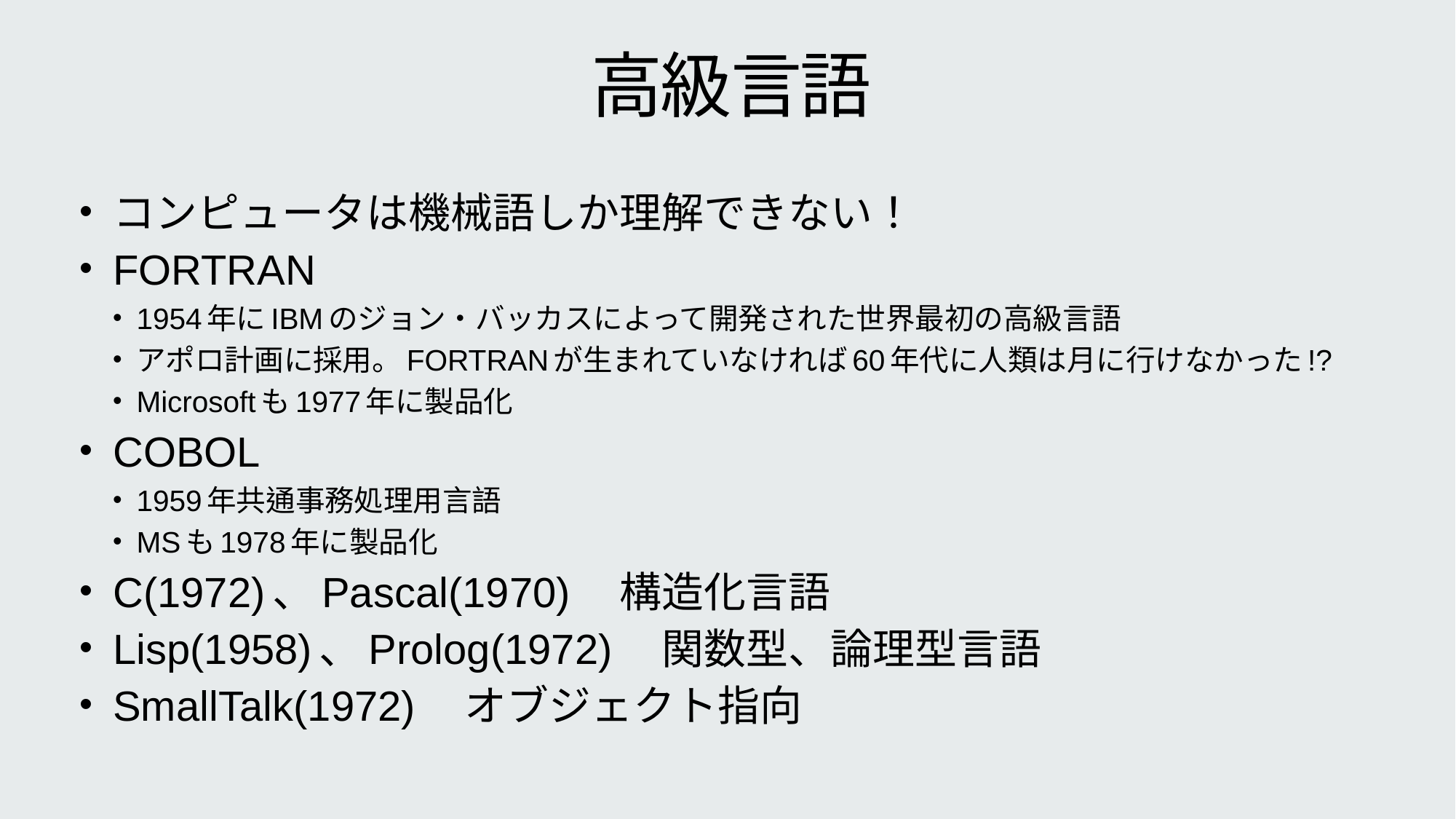

# 高級言語
コンピュータは機械語しか理解できない！
FORTRAN
1954年にIBMのジョン・バッカスによって開発された世界最初の高級言語
アポロ計画に採用。FORTRANが生まれていなければ60年代に人類は月に行けなかった!?
Microsoftも1977年に製品化
COBOL
1959年共通事務処理用言語
MSも1978年に製品化
C(1972)、Pascal(1970)　構造化言語
Lisp(1958)、Prolog(1972)　関数型、論理型言語
SmallTalk(1972)　オブジェクト指向